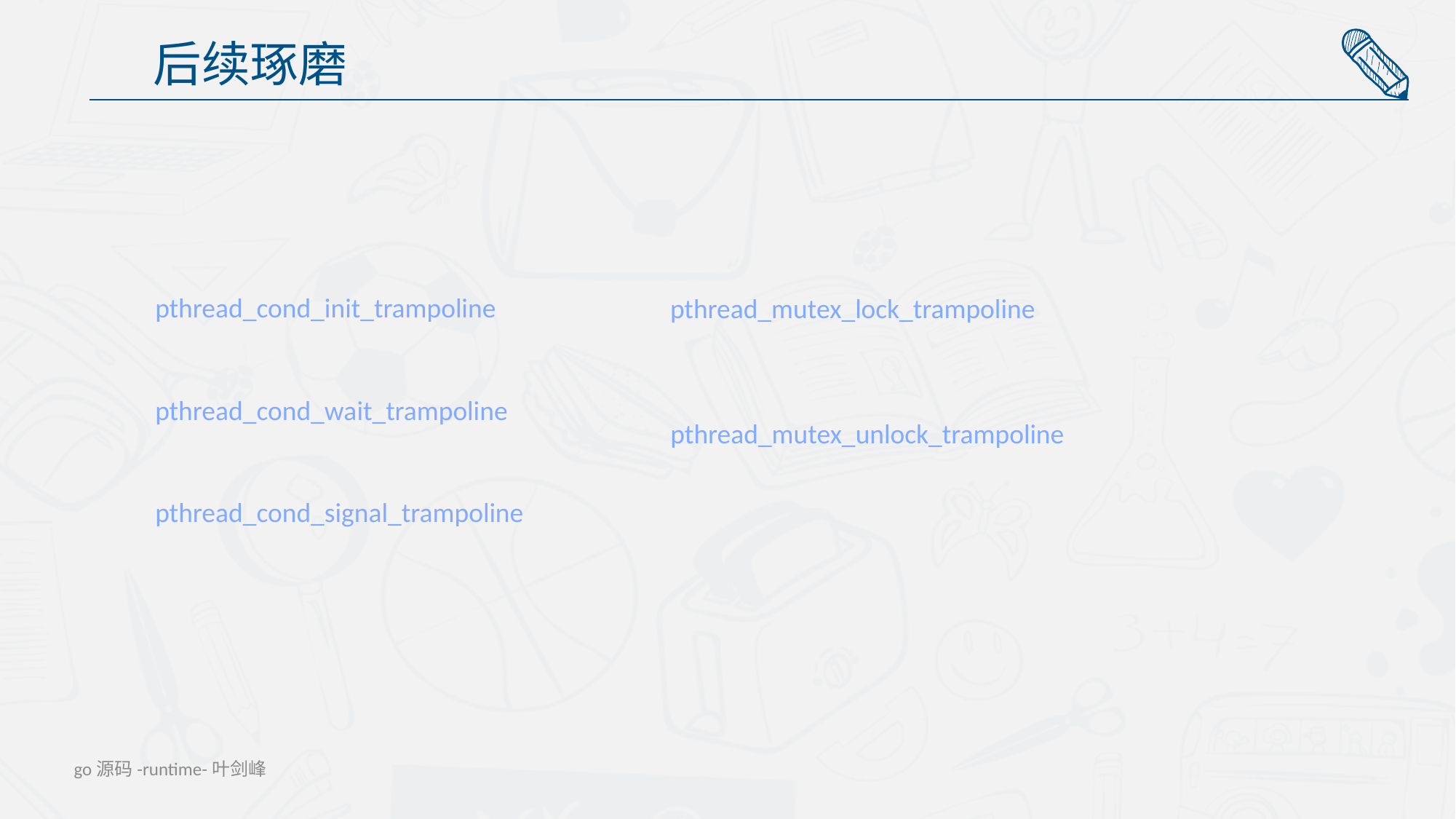

后续琢磨
pthread_cond_init_trampoline
pthread_mutex_lock_trampoline
pthread_cond_wait_trampoline
pthread_mutex_unlock_trampoline
pthread_cond_signal_trampoline
go源码-runtime-叶剑峰